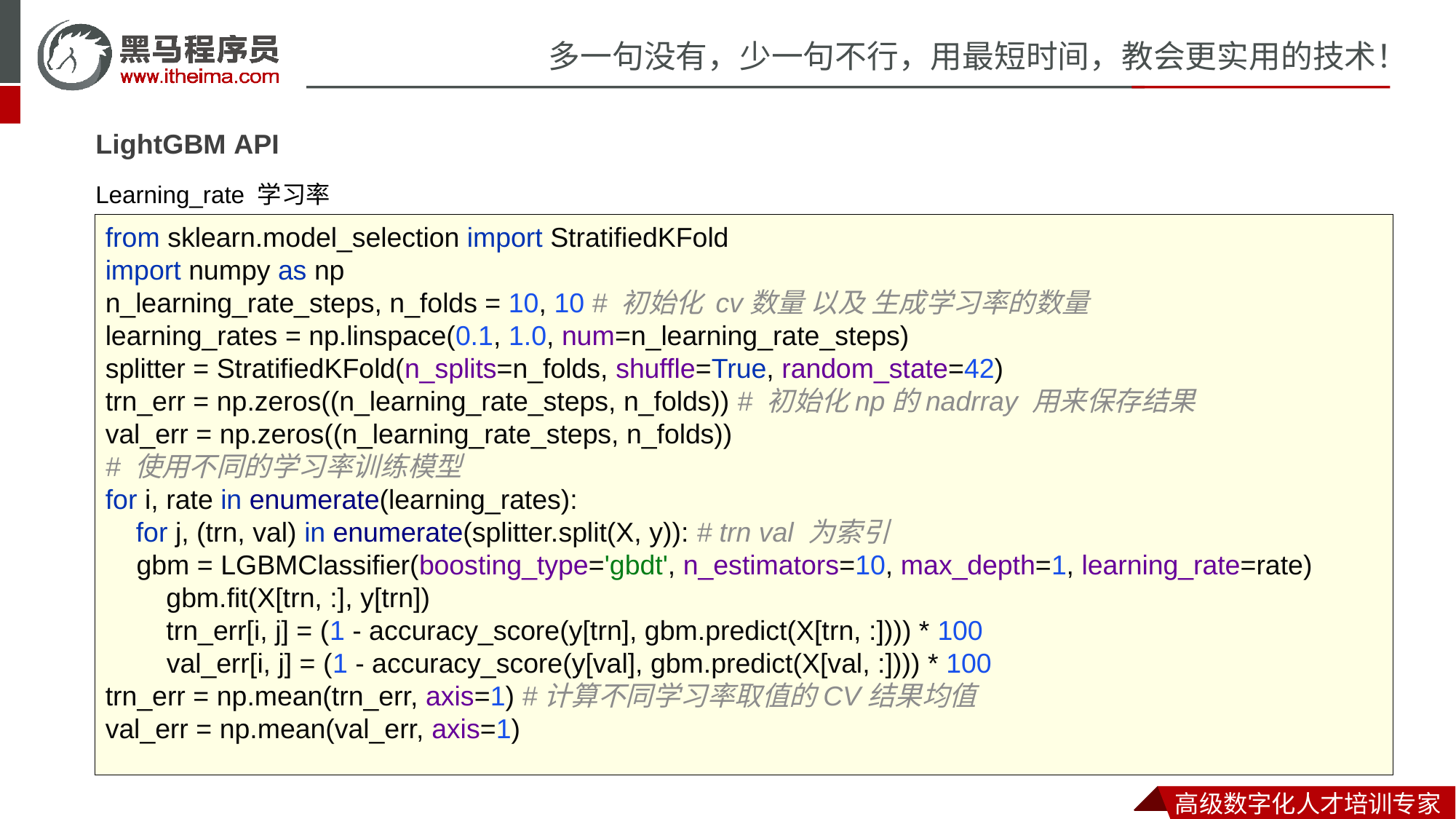

LightGBM API
Learning_rate 学习率
from sklearn.model_selection import StratifiedKFold
import numpy as np
n_learning_rate_steps, n_folds = 10, 10 # 初始化 cv数量 以及 生成学习率的数量
learning_rates = np.linspace(0.1, 1.0, num=n_learning_rate_steps)
splitter = StratifiedKFold(n_splits=n_folds, shuffle=True, random_state=42)
trn_err = np.zeros((n_learning_rate_steps, n_folds)) # 初始化np的nadrray 用来保存结果
val_err = np.zeros((n_learning_rate_steps, n_folds))
# 使用不同的学习率训练模型
for i, rate in enumerate(learning_rates):
    for j, (trn, val) in enumerate(splitter.split(X, y)): # trn val 为索引
    gbm = LGBMClassifier(boosting_type='gbdt', n_estimators=10, max_depth=1, learning_rate=rate)
        gbm.fit(X[trn, :], y[trn])
        trn_err[i, j] = (1 - accuracy_score(y[trn], gbm.predict(X[trn, :]))) * 100
        val_err[i, j] = (1 - accuracy_score(y[val], gbm.predict(X[val, :]))) * 100
trn_err = np.mean(trn_err, axis=1) #计算不同学习率取值的CV结果均值
val_err = np.mean(val_err, axis=1)